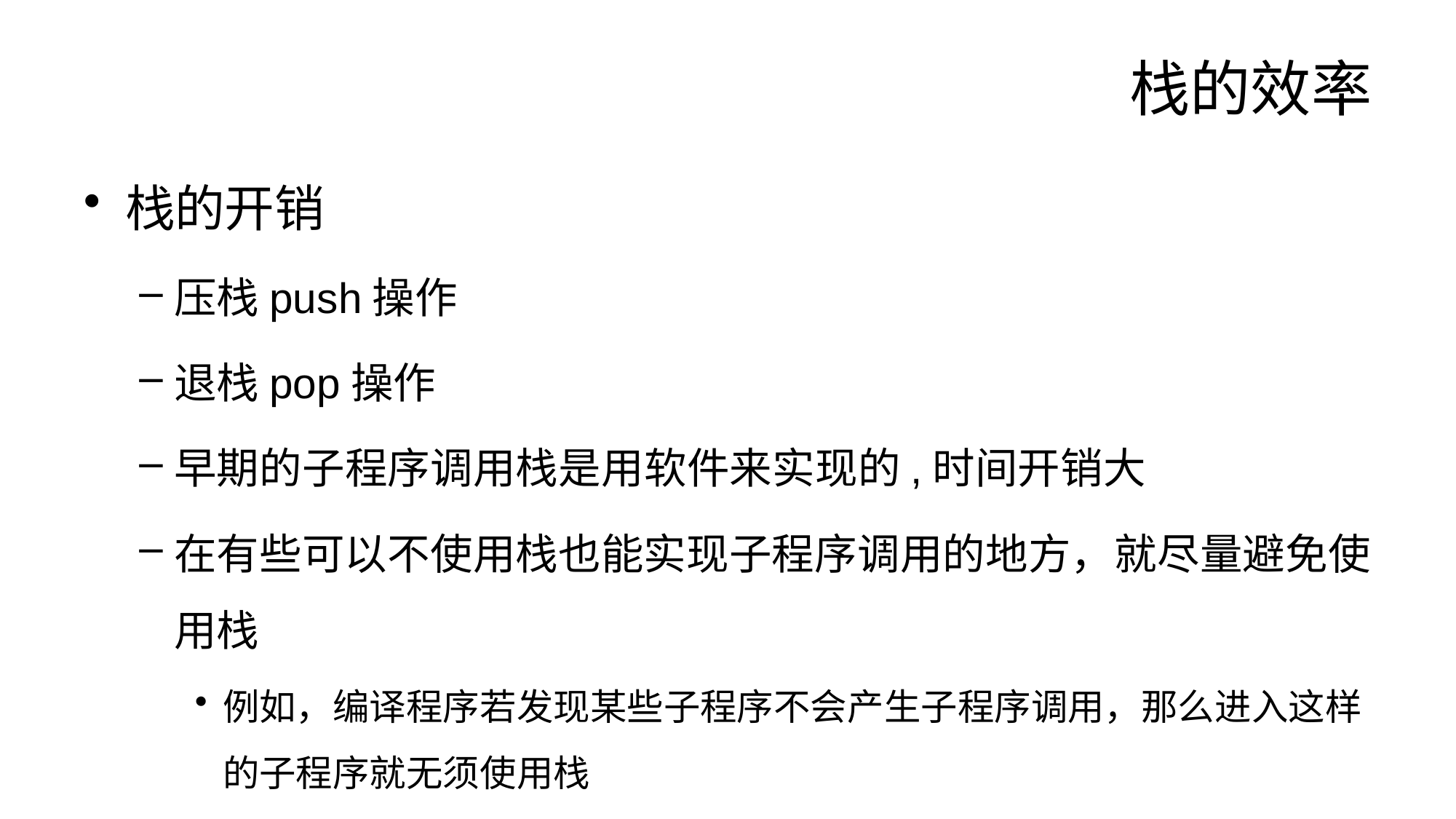

# 栈的效率
栈的开销
压栈push操作
退栈pop操作
早期的子程序调用栈是用软件来实现的,时间开销大
在有些可以不使用栈也能实现子程序调用的地方，就尽量避免使用栈
例如，编译程序若发现某些子程序不会产生子程序调用，那么进入这样的子程序就无须使用栈